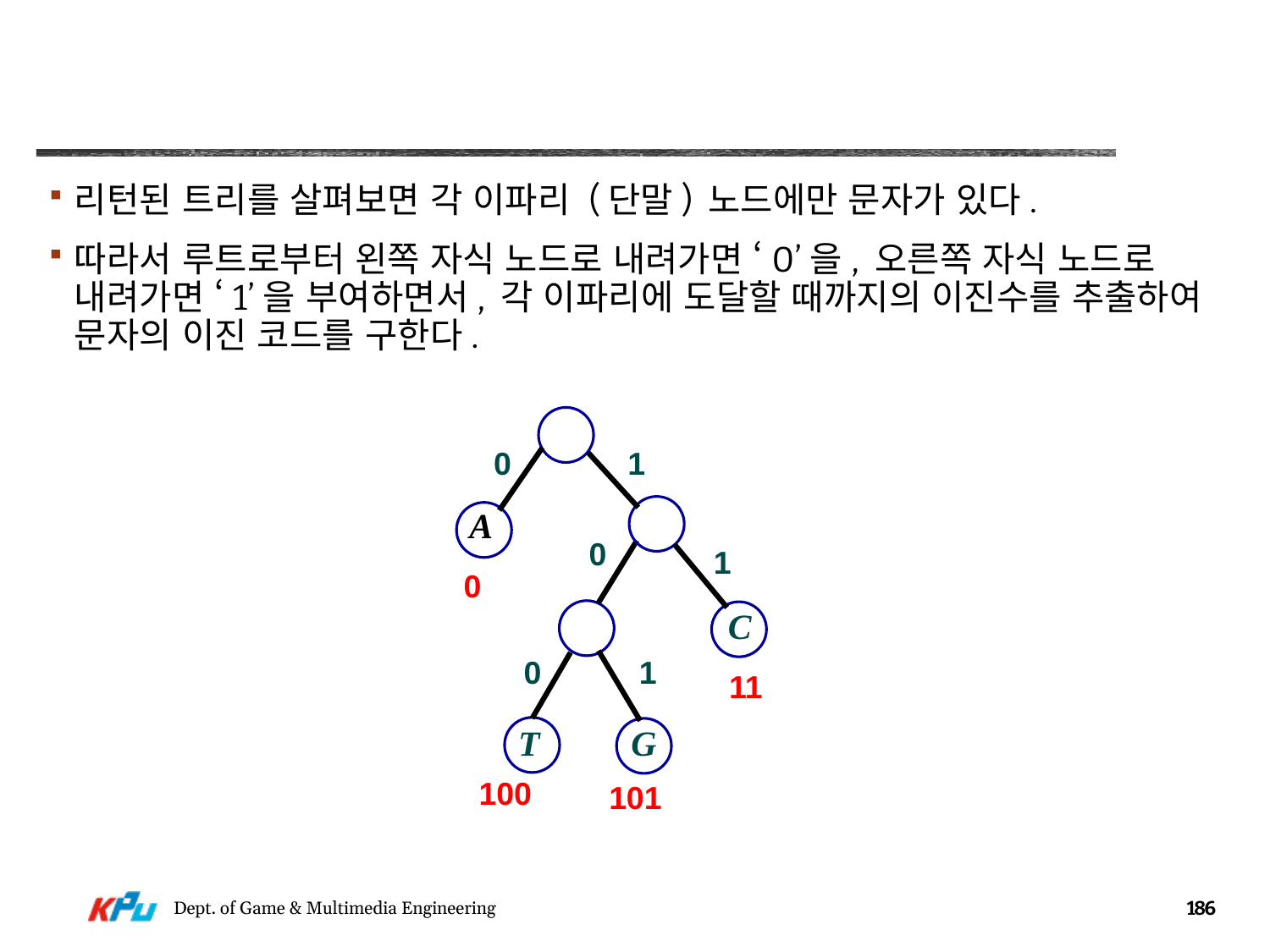

#
리턴된 트리를 살펴보면 각 이파리 (단말) 노드에만 문자가 있다.
따라서 루트로부터 왼쪽 자식 노드로 내려가면 ‘0’을, 오른쪽 자식 노드로 내려가면 ‘1’을 부여하면서, 각 이파리에 도달할 때까지의 이진수를 추출하여 문자의 이진 코드를 구한다.

0
1

A

0
1

0
C

0
1

11
T
G

100
101
Dept. of Game & Multimedia Engineering
186